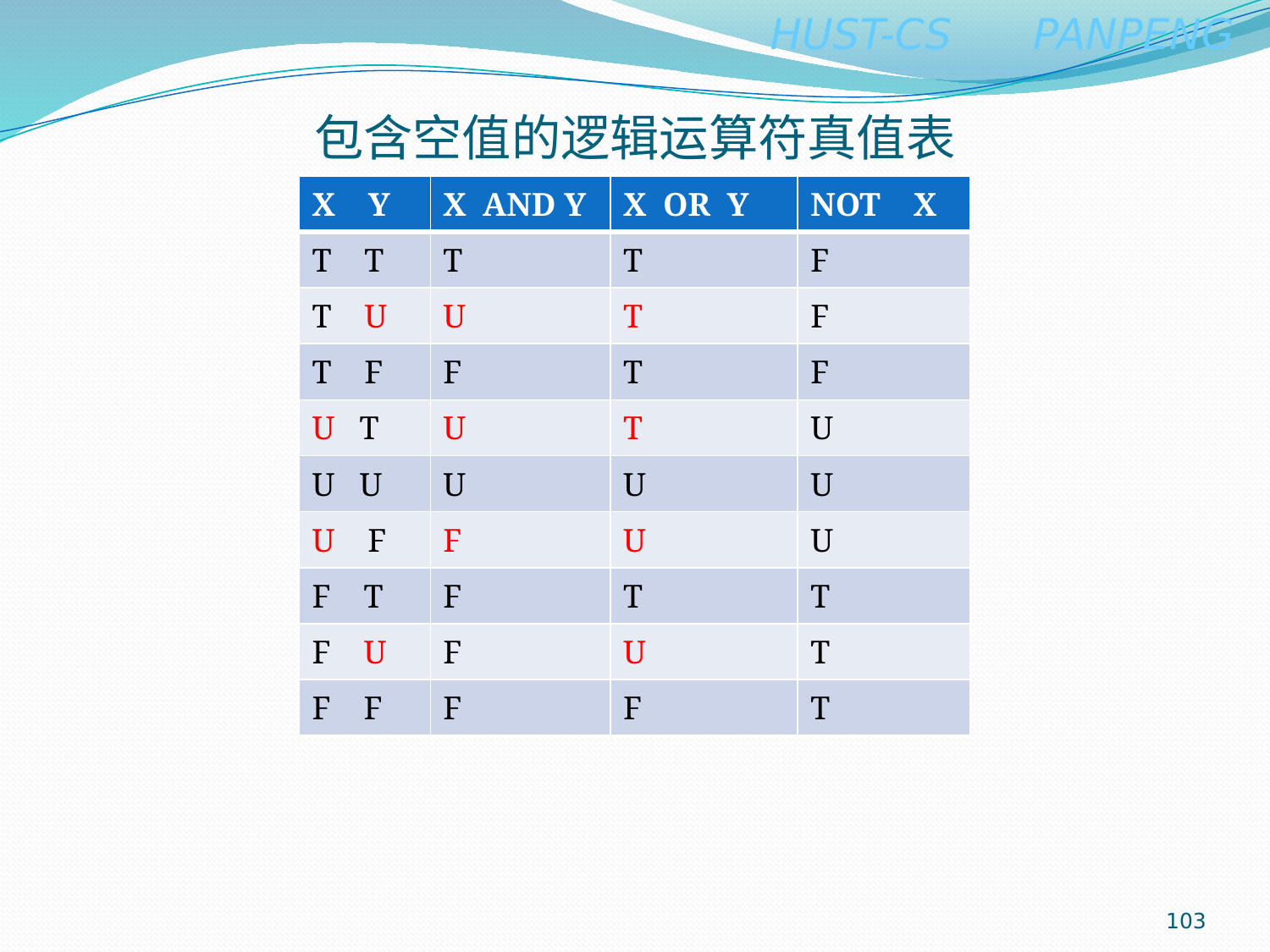

# 包含空值的逻辑运算符真值表
| X y | X and y | X or y | Not x |
| --- | --- | --- | --- |
| T T | T | T | F |
| T U | U | T | F |
| T F | F | T | F |
| U T | U | T | U |
| U U | U | U | U |
| U F | F | U | U |
| F T | F | T | T |
| F U | F | U | T |
| F F | F | F | T |
103